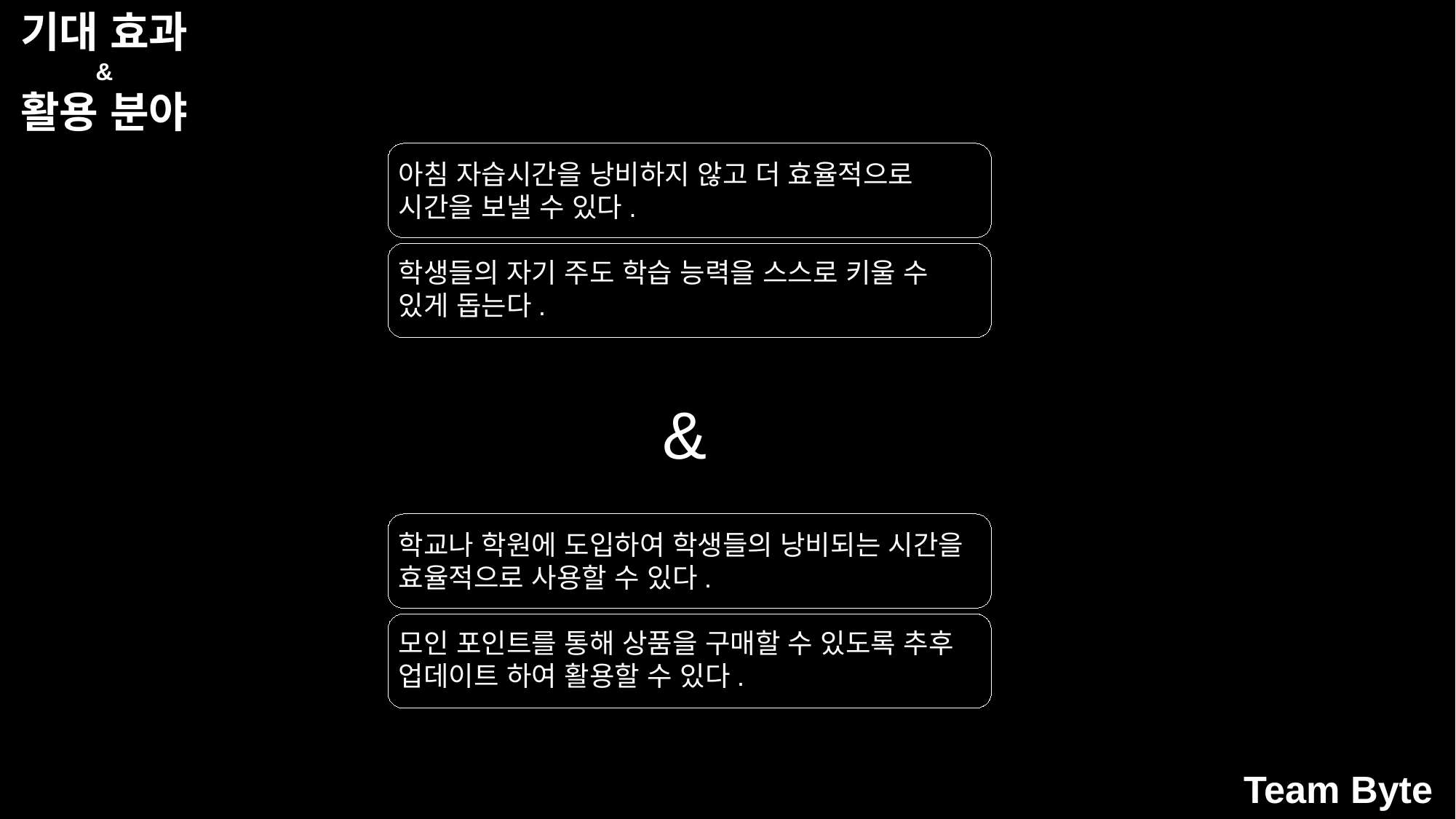

기대 효과
&
활용 분야

아침 자습시간을 낭비하지 않고 더 효율적으로 시간을 보낼 수 있다.

학생들의 자기 주도 학습 능력을 스스로 키울 수 있게 돕는다.

&

학교나 학원에 도입하여 학생들의 낭비되는 시간을 효율적으로 사용할 수 있다.

모인 포인트를 통해 상품을 구매할 수 있도록 추후 업데이트 하여 활용할 수 있다.